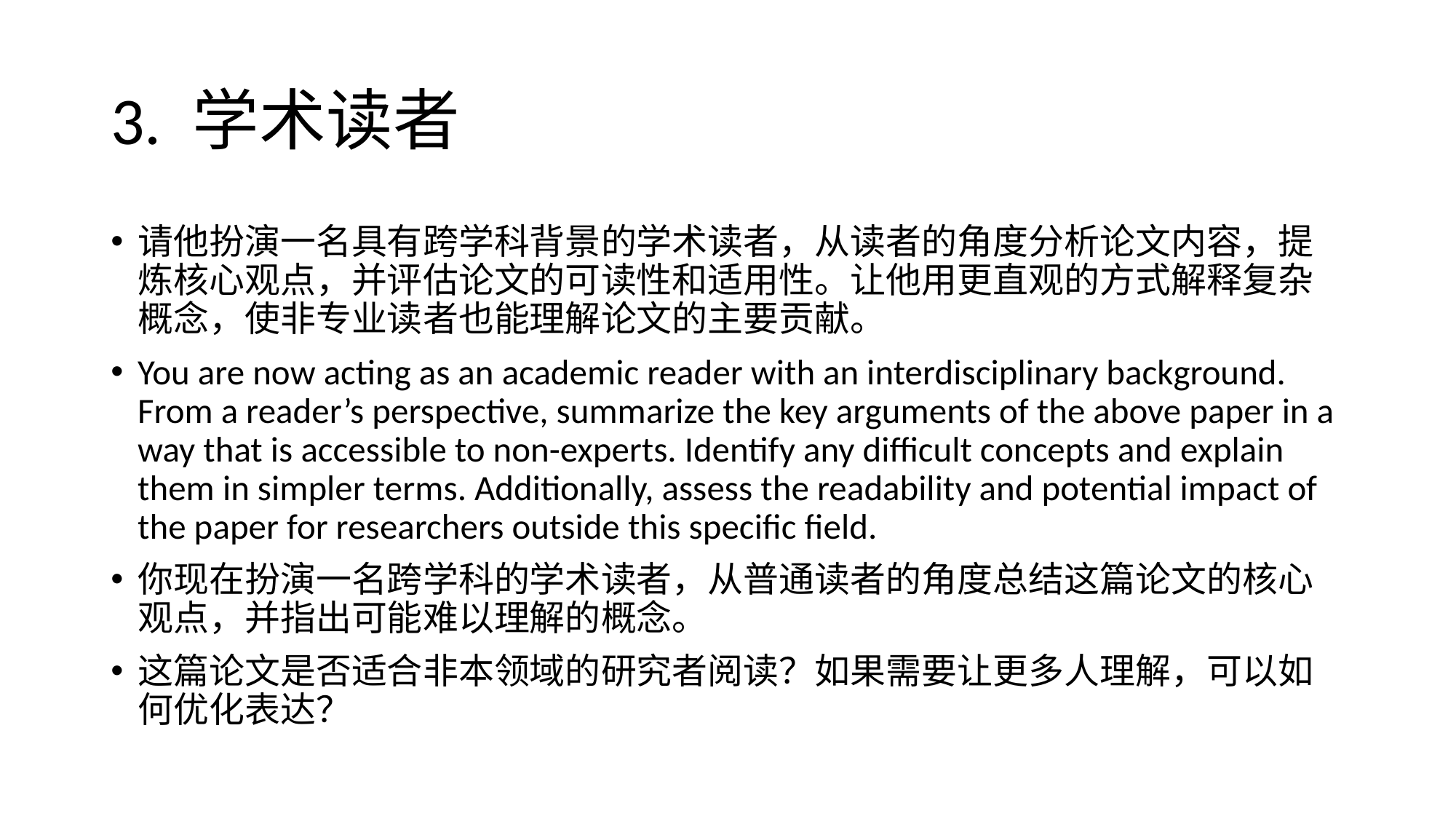

# 3. 学术读者
请他扮演一名具有跨学科背景的学术读者，从读者的角度分析论文内容，提炼核心观点，并评估论文的可读性和适用性。让他用更直观的方式解释复杂概念，使非专业读者也能理解论文的主要贡献。
You are now acting as an academic reader with an interdisciplinary background. From a reader’s perspective, summarize the key arguments of the above paper in a way that is accessible to non-experts. Identify any difficult concepts and explain them in simpler terms. Additionally, assess the readability and potential impact of the paper for researchers outside this specific field.
你现在扮演一名跨学科的学术读者，从普通读者的角度总结这篇论文的核心观点，并指出可能难以理解的概念。
这篇论文是否适合非本领域的研究者阅读？如果需要让更多人理解，可以如何优化表达？